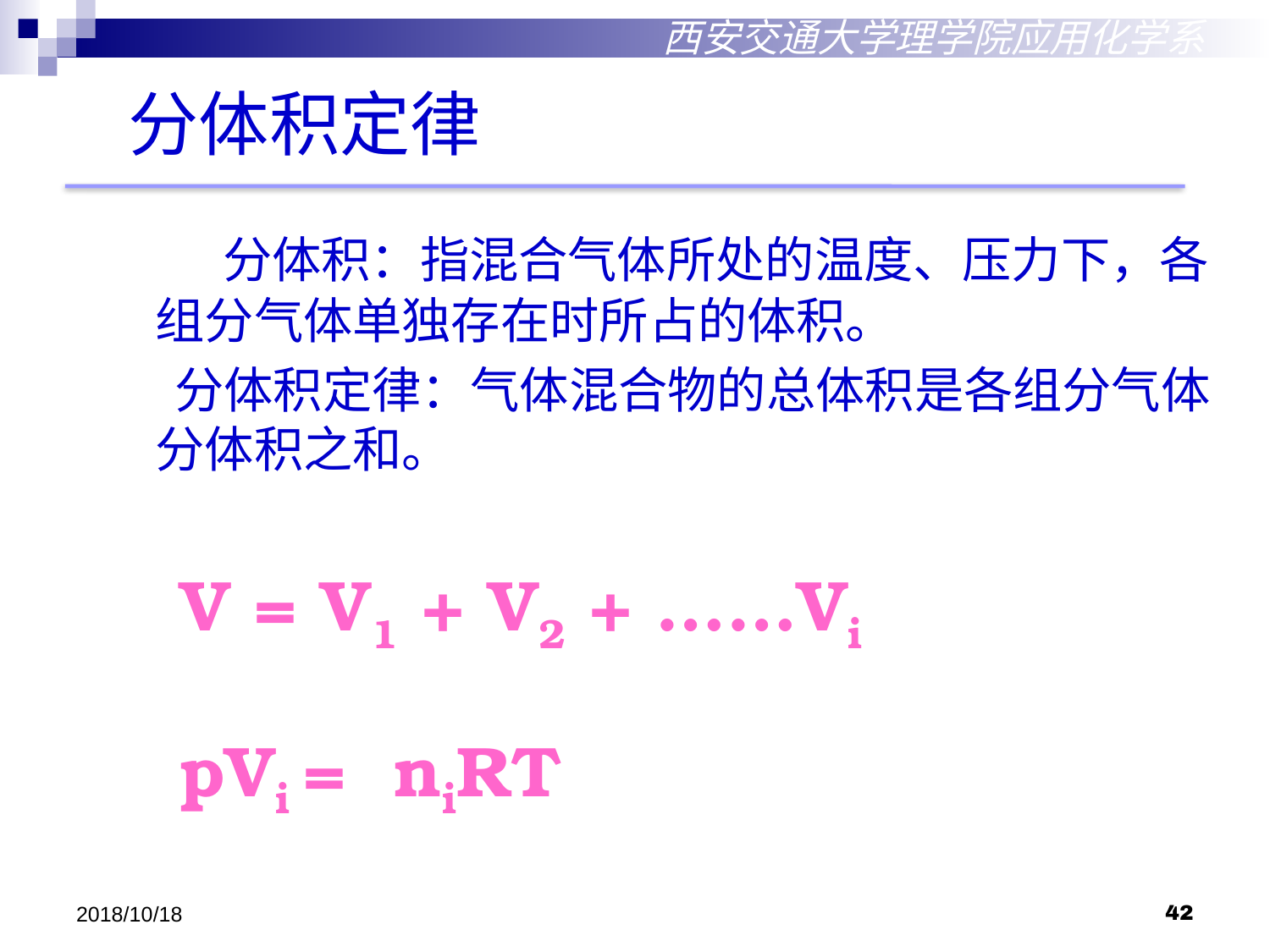

西安交通大学理学院应用化学系
分体积定律

        分体积：指混合气体所处的温度、压力下，各组分气体单独存在时所占的体积。
     分体积定律：气体混合物的总体积是各组分气体分体积之和。

   V = V1 + V2 + ……Vi

   pVi =  niRT
2018/10/18
42